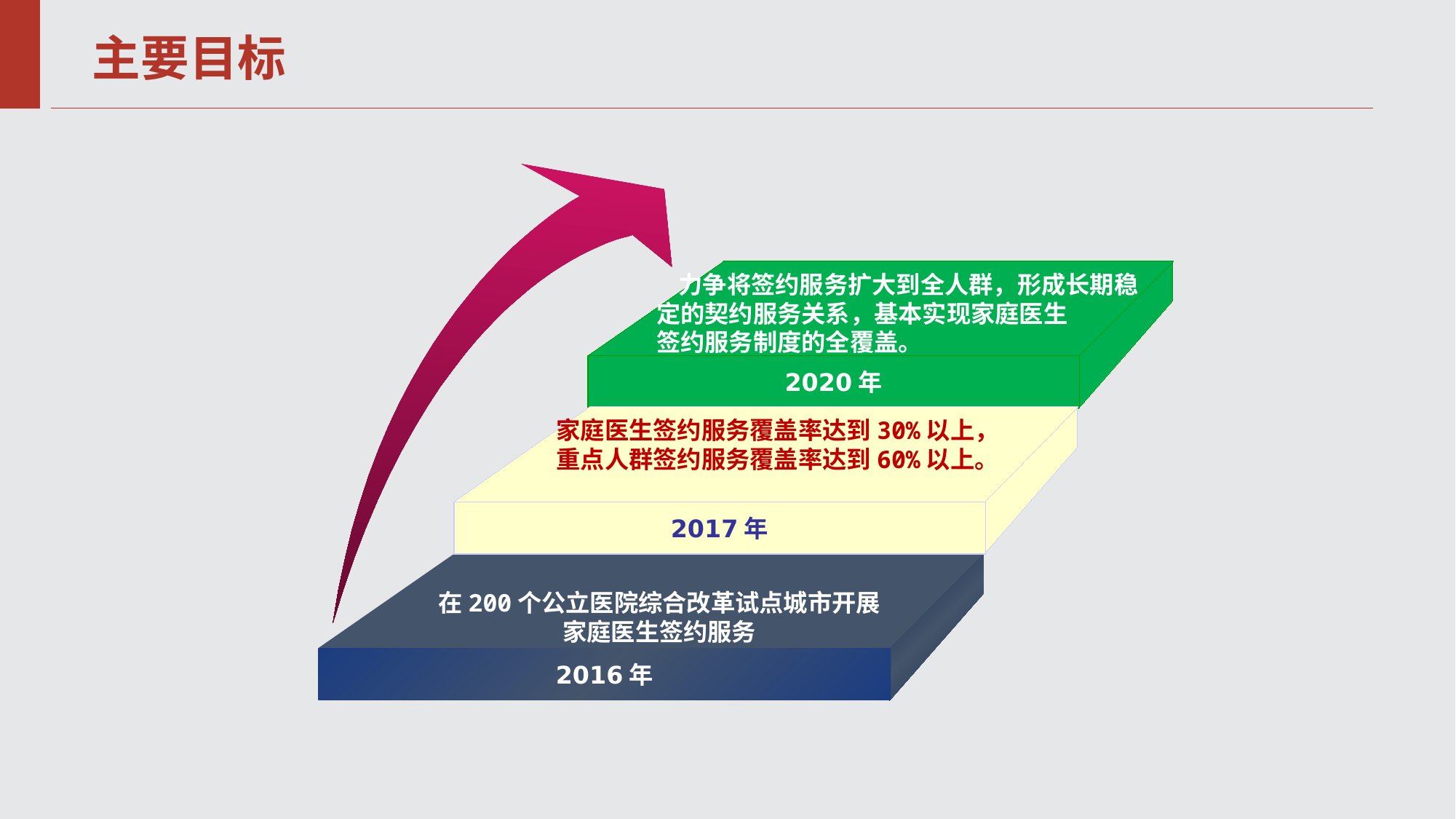

主要目标

2020年

2017年

2016年
   力争将签约服务扩大到全人群，形成长期稳定的契约服务关系，基本实现家庭医生
签约服务制度的全覆盖。
家庭医生签约服务覆盖率达到30%以上，
重点人群签约服务覆盖率达到60%以上。
在200个公立医院综合改革试点城市开展家庭医生签约服务